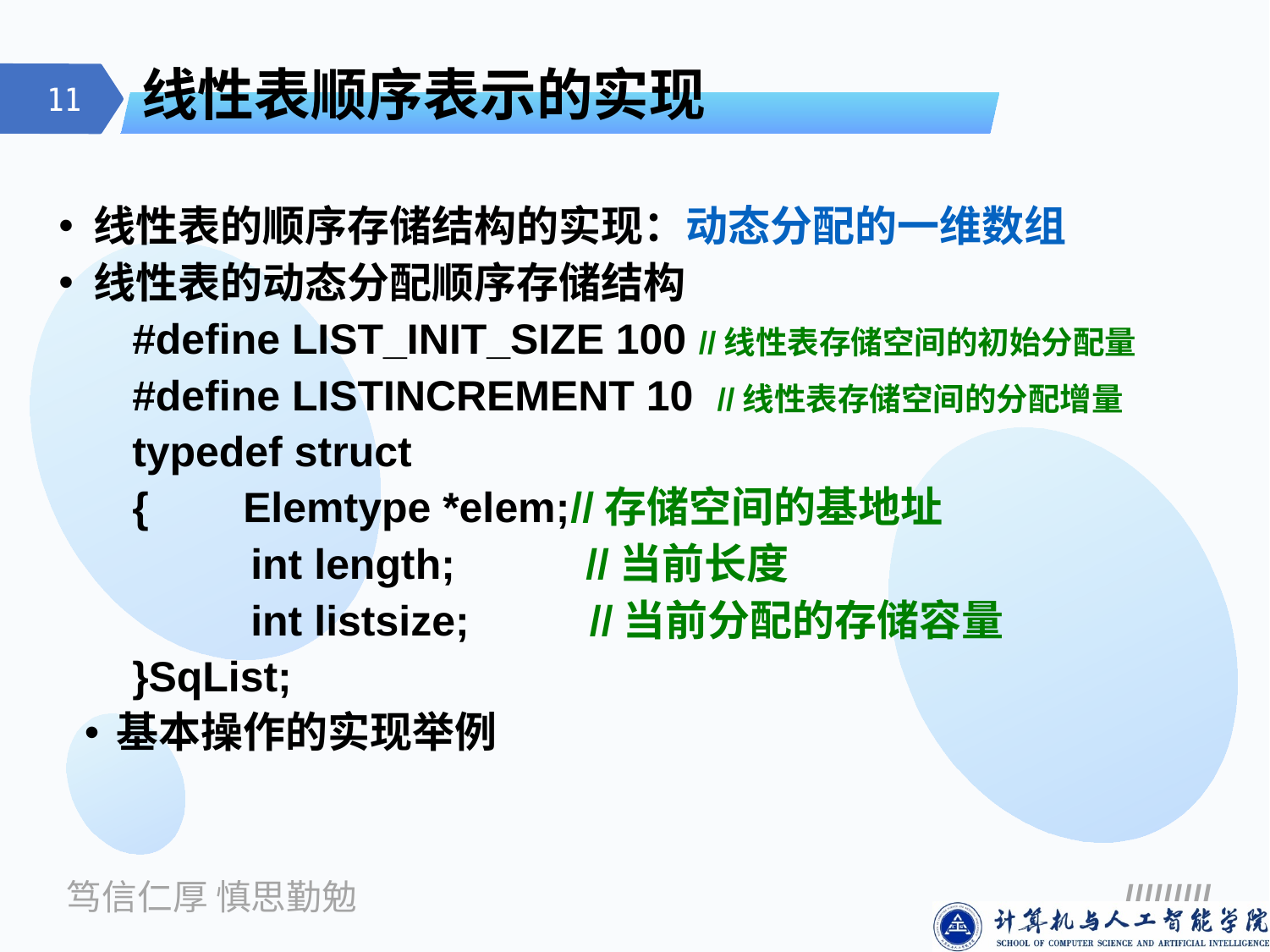

# 线性表顺序表示的实现
 线性表的顺序存储结构的实现：动态分配的一维数组
 线性表的动态分配顺序存储结构
#define LIST_INIT_SIZE 100 //线性表存储空间的初始分配量
#define LISTINCREMENT 10  //线性表存储空间的分配增量
typedef struct
{        Elemtype *elem;//存储空间的基地址
          int length;           //当前长度
          int listsize;　      //当前分配的存储容量
}SqList;
基本操作的实现举例